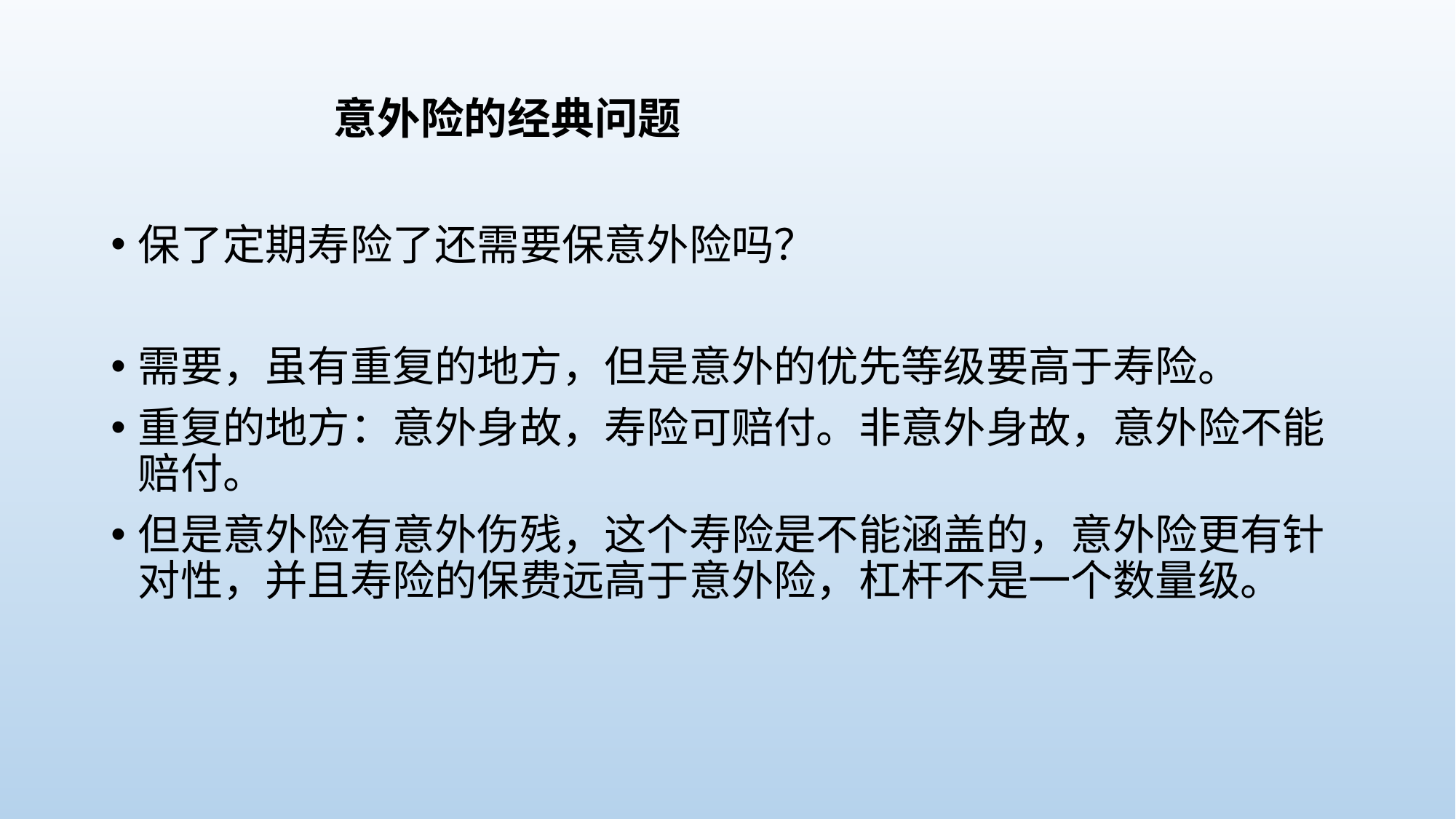

# 意外险的经典问题
保了定期寿险了还需要保意外险吗？

需要，虽有重复的地方，但是意外的优先等级要高于寿险。
重复的地方：意外身故，寿险可赔付。非意外身故，意外险不能赔付。
但是意外险有意外伤残，这个寿险是不能涵盖的，意外险更有针对性，并且寿险的保费远高于意外险，杠杆不是一个数量级。